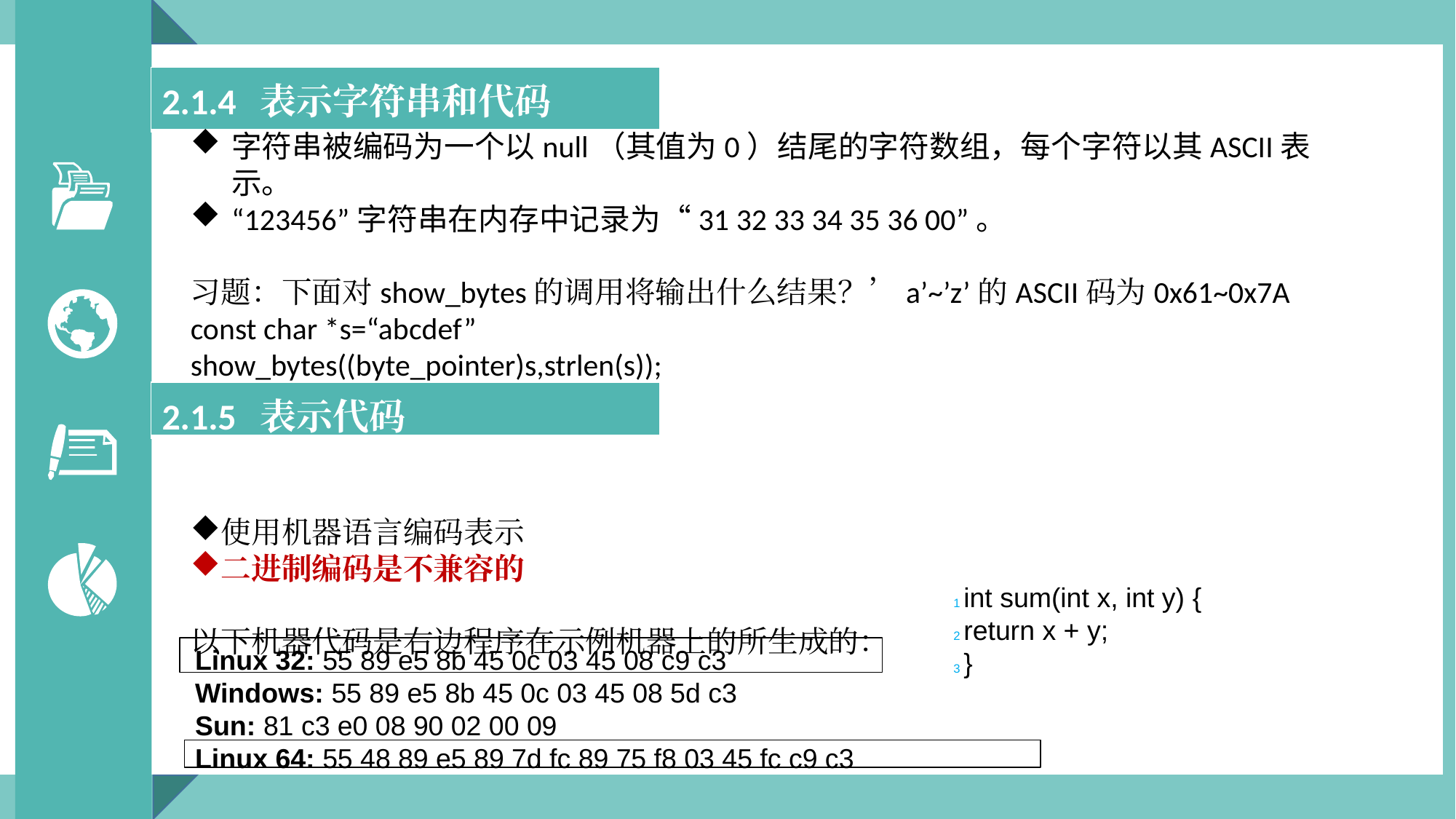

| 2.1.4 表示字符串和代码 |
| --- |
字符串被编码为一个以null（其值为0）结尾的字符数组，每个字符以其ASCII表示。
“123456”字符串在内存中记录为“31 32 33 34 35 36 00”。

习题：下面对show_bytes的调用将输出什么结果？’a’~’z’的ASCII码为0x61~0x7A
const char *s=“abcdef”
show_bytes((byte_pointer)s,strlen(s));

使用机器语言编码表示
二进制编码是不兼容的

以下机器代码是右边程序在示例机器上的所生成的：

| 2.1.5 表示代码 |
| --- |
1 int sum(int x, int y) {
2 return x + y;
3 }

Linux 32: 55 89 e5 8b 45 0c 03 45 08 c9 c3
Windows: 55 89 e5 8b 45 0c 03 45 08 5d c3
Sun: 81 c3 e0 08 90 02 00 09
Linux 64: 55 48 89 e5 89 7d fc 89 75 f8 03 45 fc c9 c3